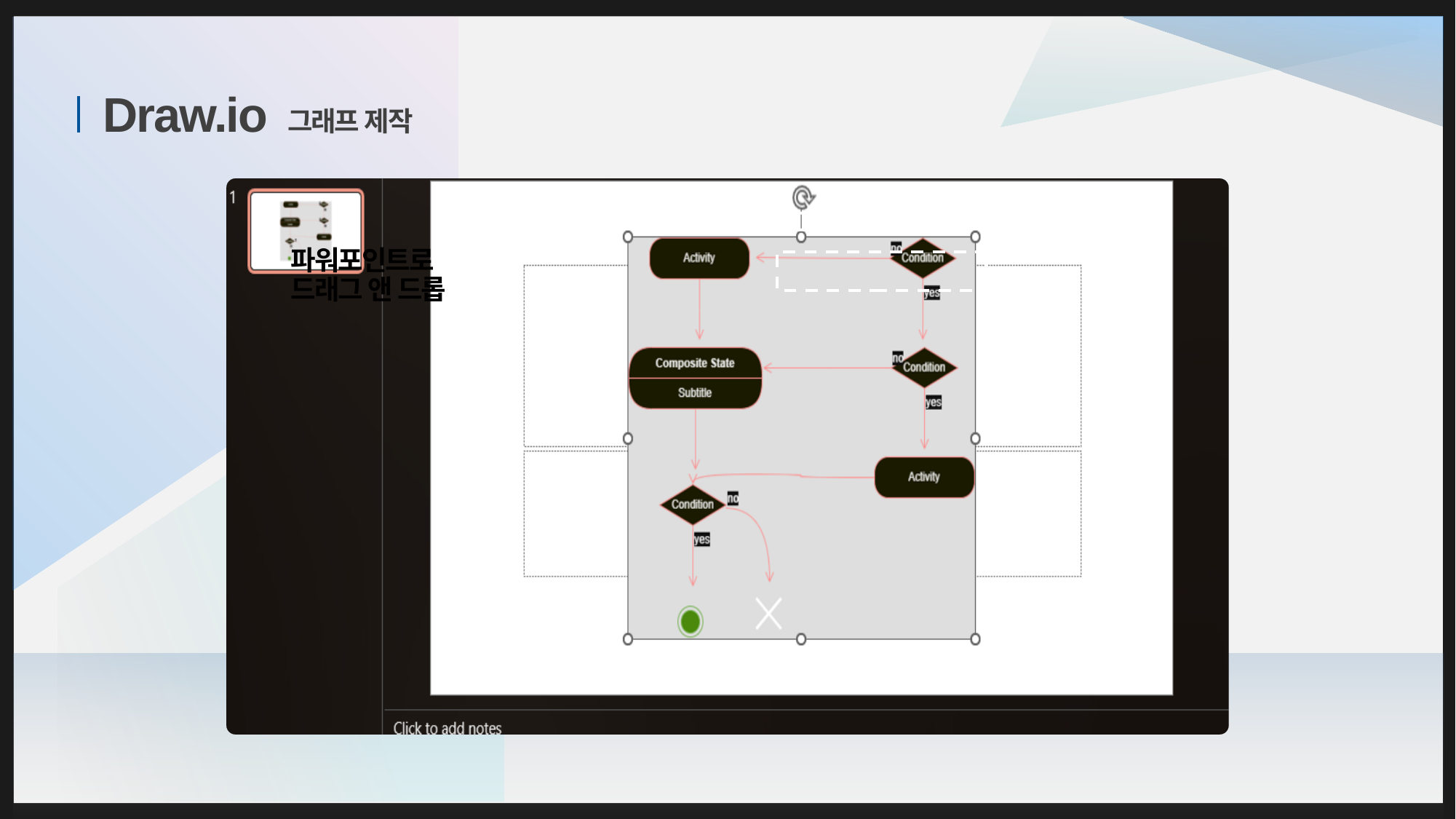

그래프 제작
# Draw.io
그림 추출

파워포인트로
드래그 앤 드롭